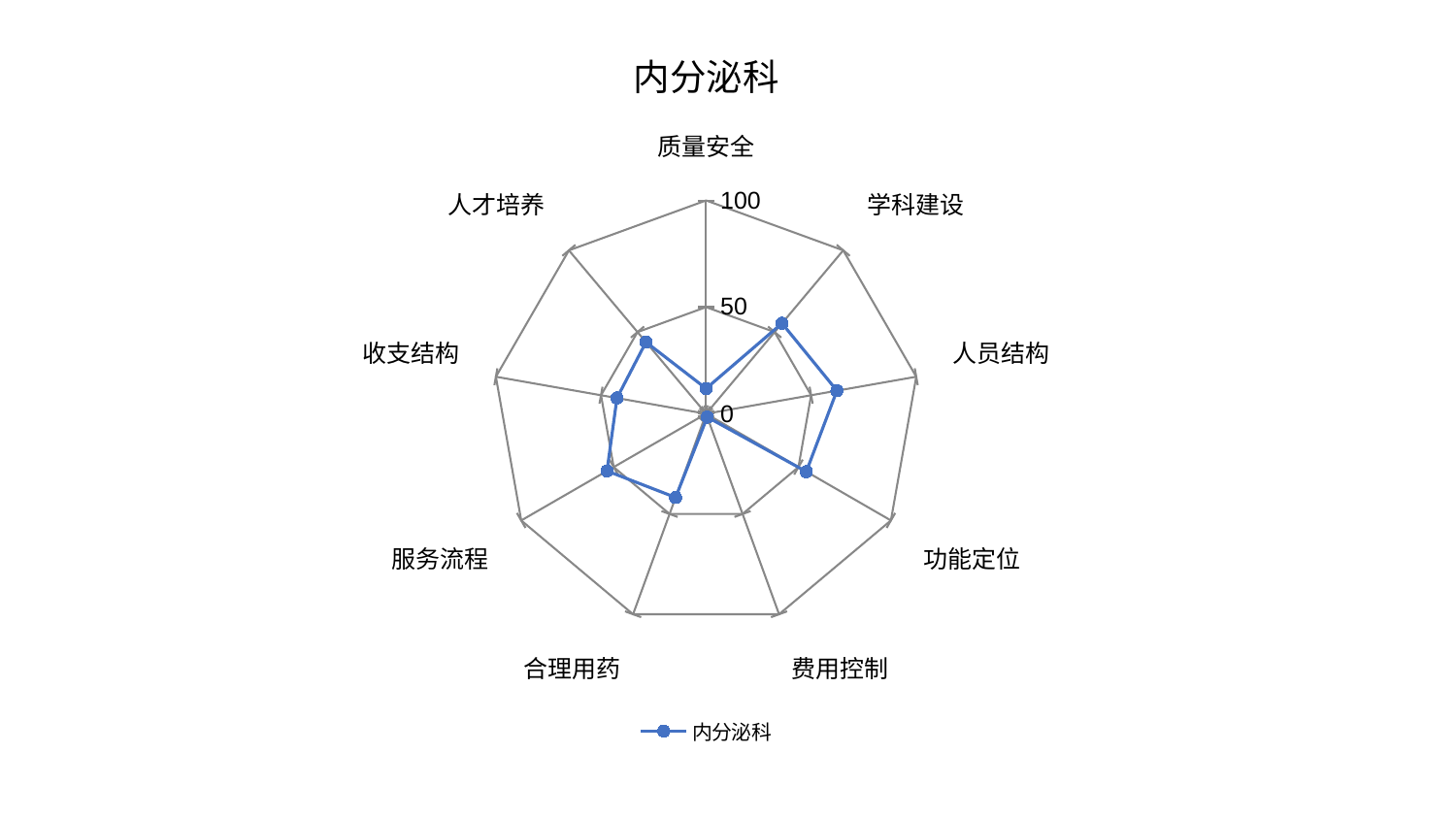

### Chart: 内分泌科

| Category | 内分泌科 |
|---|---|
| 质量安全 | 11.817775645240319 |
| 学科建设 | 55.35738727770231 |
| 人员结构 | 62.25328165992579 |
| 功能定位 | 54.24298608821104 |
| 费用控制 | 1.6536212394038645 |
| 合理用药 | 41.75680910358257 |
| 服务流程 | 53.617878221337136 |
| 收支结构 | 42.39946544650995 |
| 人才培养 | 43.848056298158156 |
318